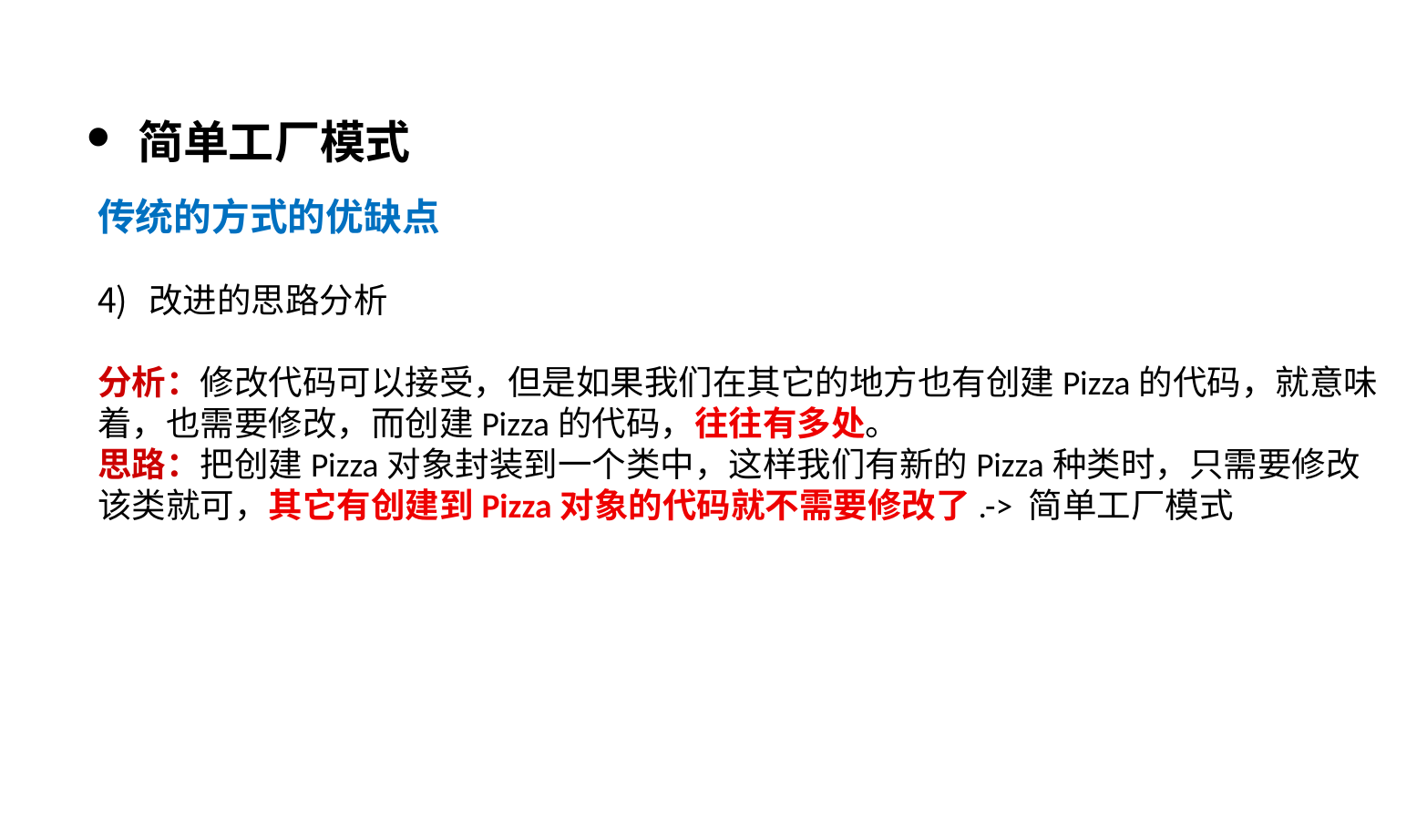

简单工厂模式

传统的方式的优缺点

改进的思路分析
分析：修改代码可以接受，但是如果我们在其它的地方也有创建Pizza的代码，就意味着，也需要修改，而创建Pizza的代码，往往有多处。
思路：把创建Pizza对象封装到一个类中，这样我们有新的Pizza种类时，只需要修改该类就可，其它有创建到Pizza对象的代码就不需要修改了.-> 简单工厂模式